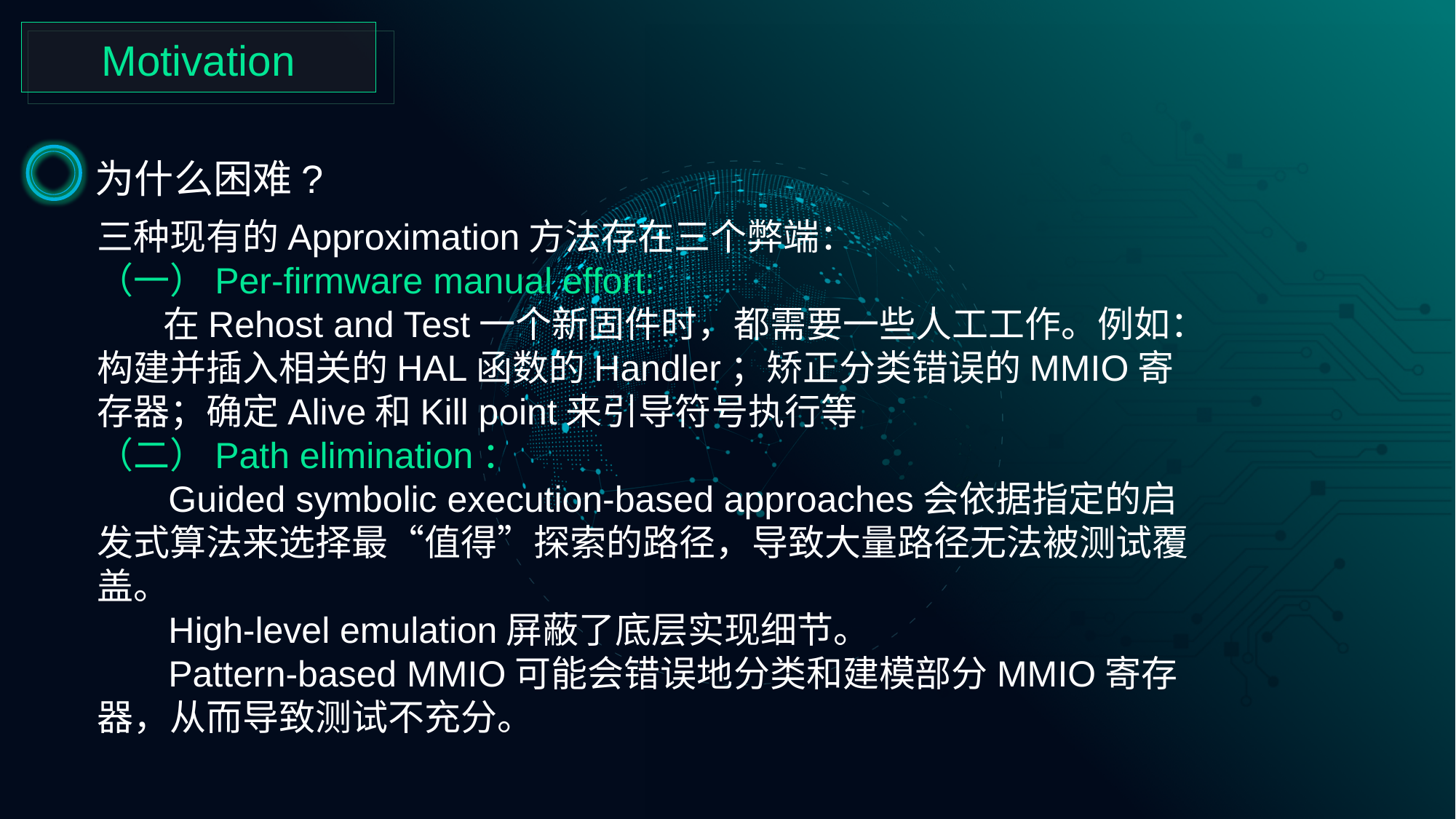

Motivation

为什么困难?
三种现有的Approximation方法存在三个弊端：
（一）Per-firmware manual effort:
       在Rehost and Test一个新固件时，都需要一些人工工作。例如：构建并插入相关的HAL函数的Handler；矫正分类错误的MMIO寄存器；确定Alive和Kill point来引导符号执行等
（二）Path elimination：
       Guided symbolic execution-based approaches会依据指定的启发式算法来选择最“值得”探索的路径，导致大量路径无法被测试覆盖。
       High-level emulation屏蔽了底层实现细节。
       Pattern-based MMIO可能会错误地分类和建模部分MMIO寄存器，从而导致测试不充分。